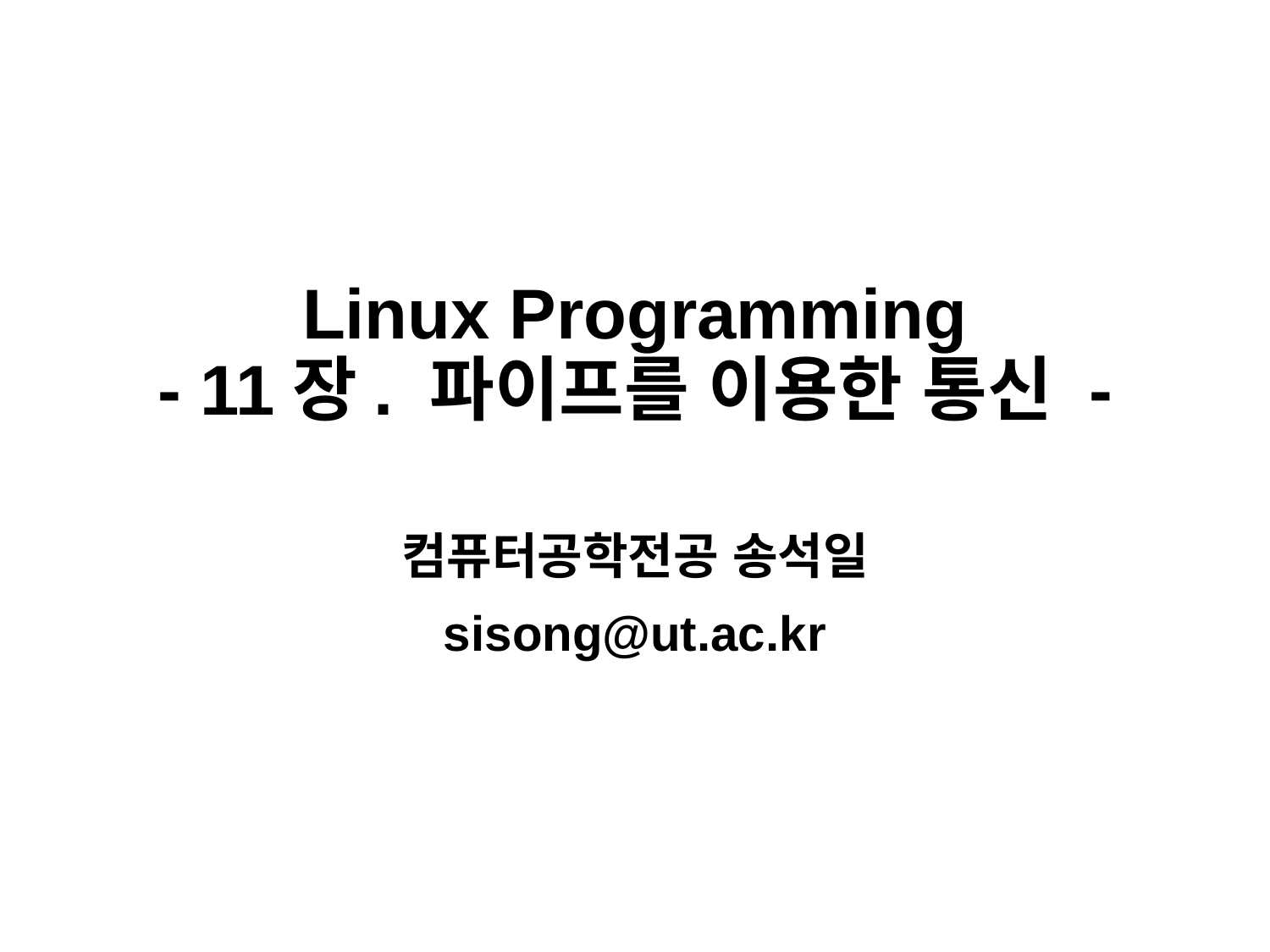

# Linux Programming - 11장. 파이프를 이용한 통신 -
컴퓨터공학전공 송석일
sisong@ut.ac.kr